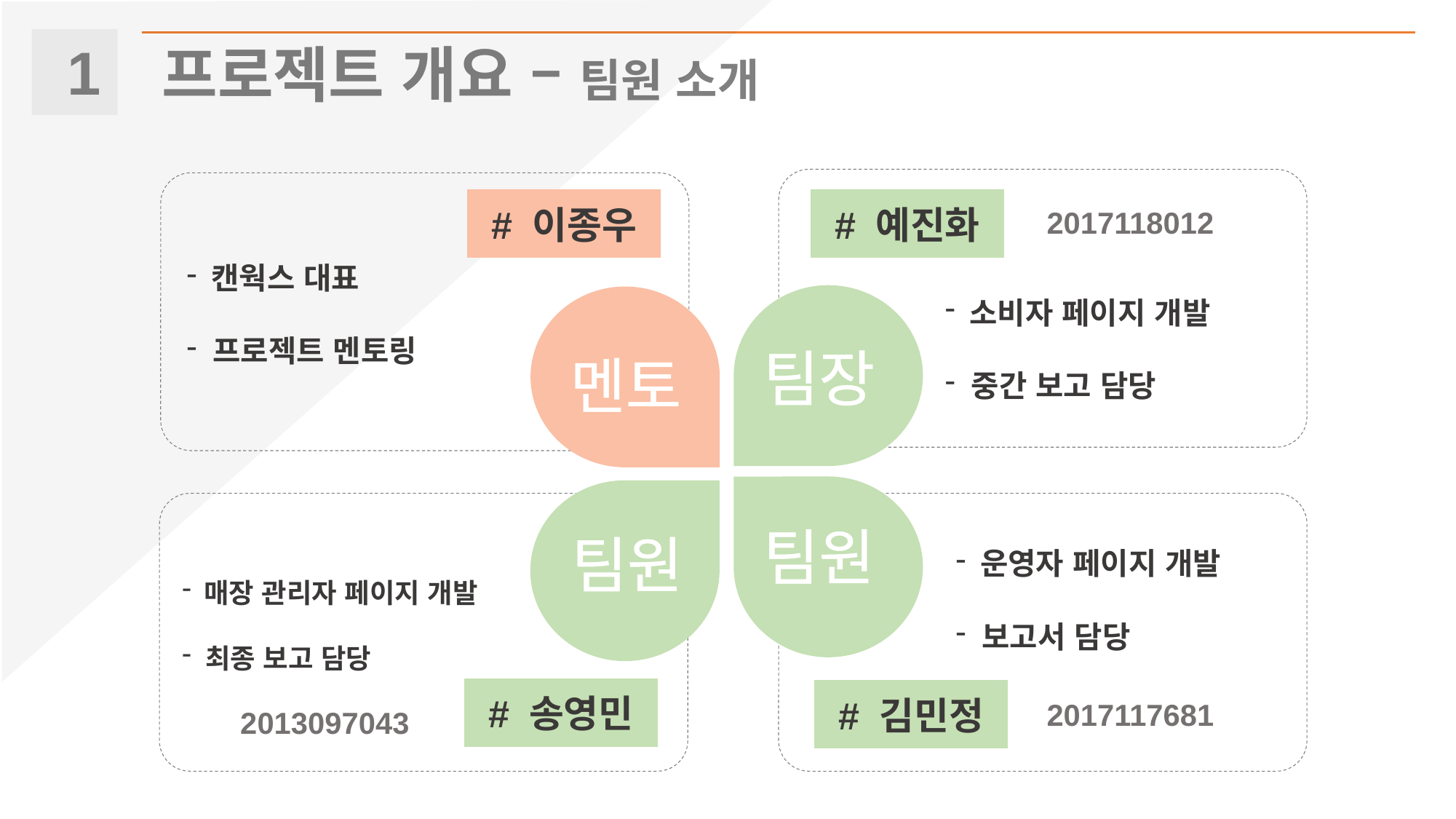

1

프로젝트 개요 – 팀원 소개

# 이종우
# 예진화
2017118012
 캔웍스 대표
 프로젝트 멘토링
 소비자 페이지 개발
 중간 보고 담당

팀장

멘토

팀원

팀원

 운영자 페이지 개발
 보고서 담당
 매장 관리자 페이지 개발
 최종 보고 담당
# 송영민
# 김민정
2017117681
2013097043